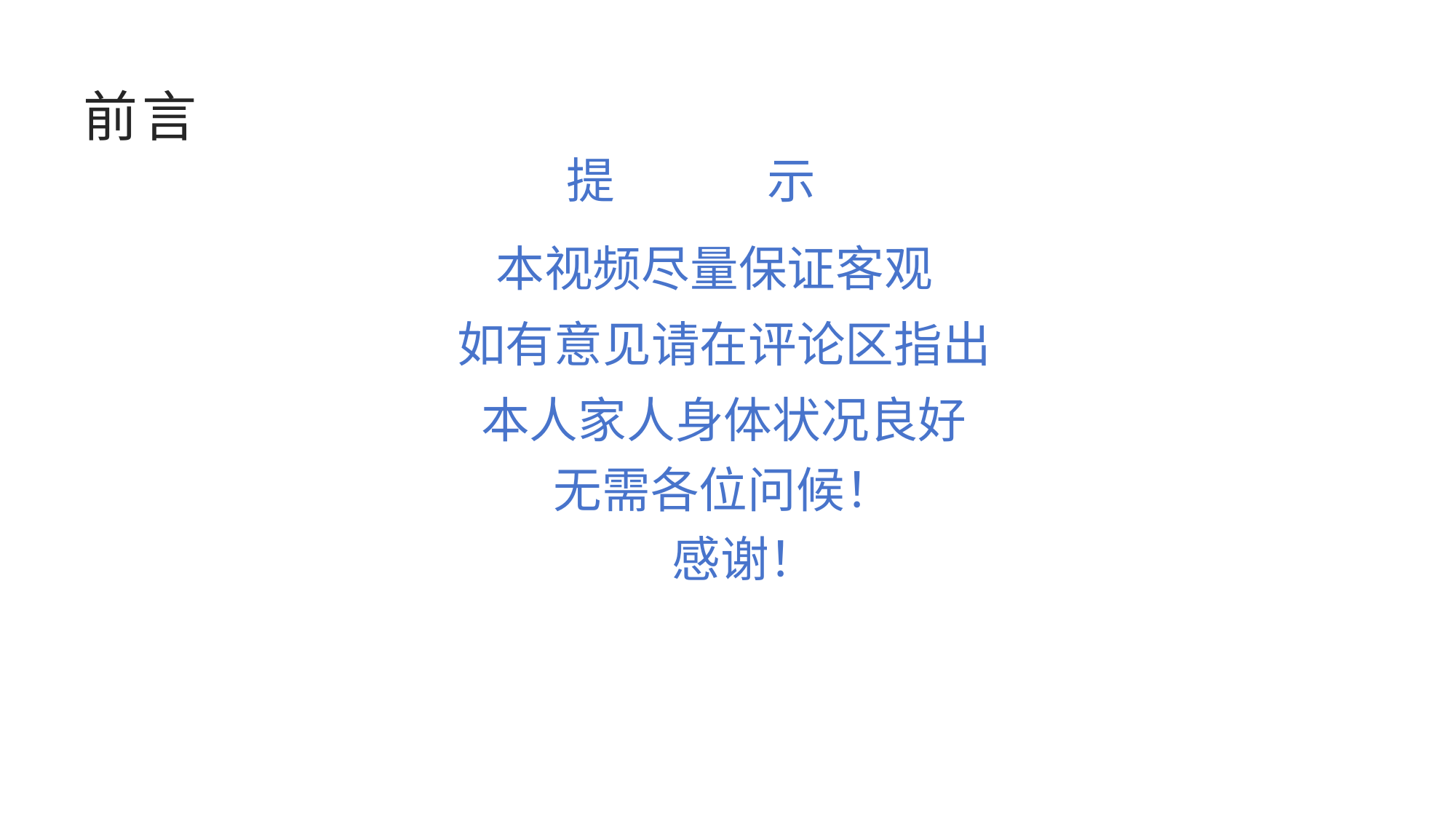

# 前言
提              示
本视频尽量保证客观
如有意见请在评论区指出
本人家人身体状况良好
无需各位问候！
感谢！